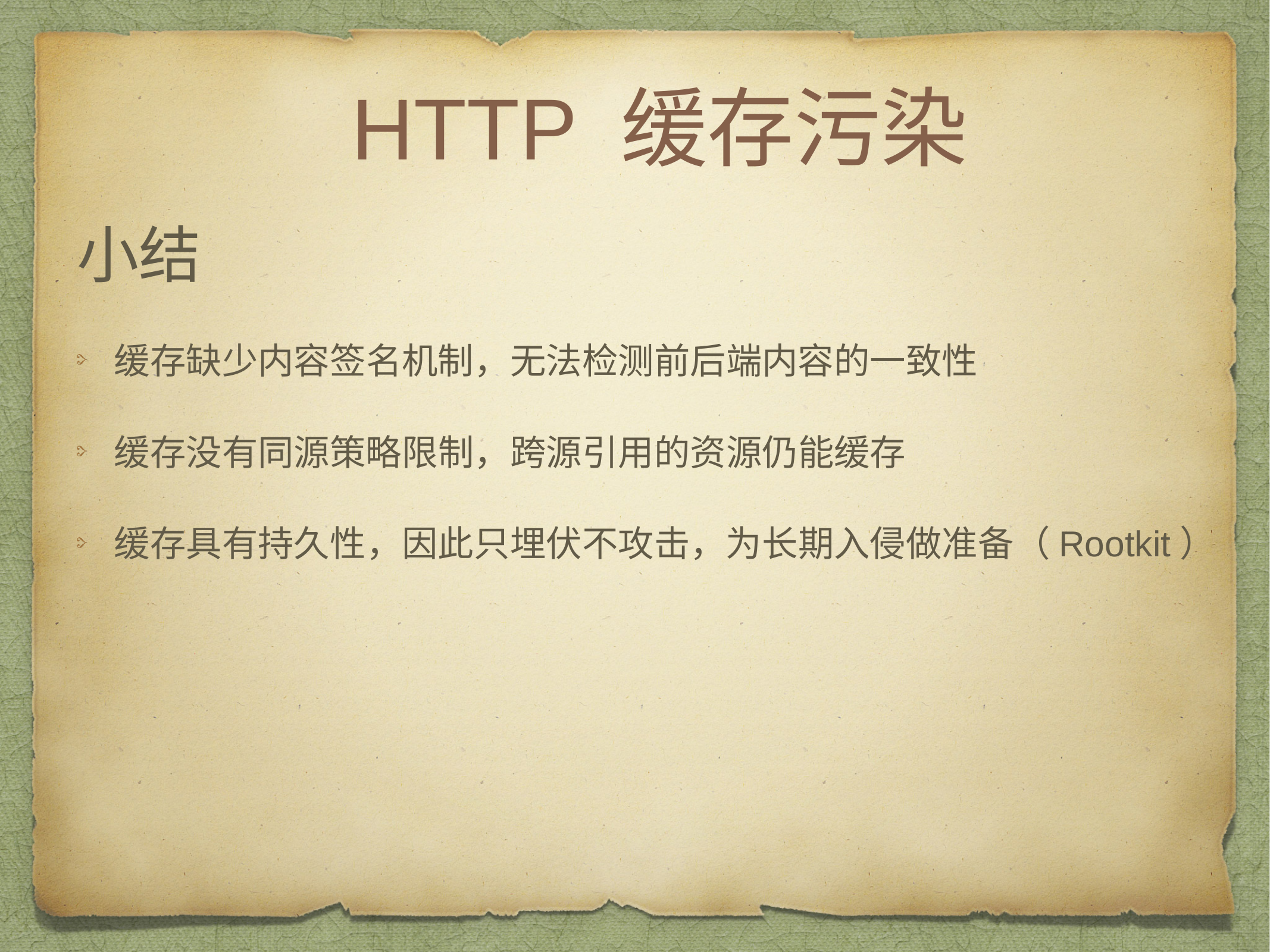

# HTTP 缓存污染
小结
缓存缺少内容签名机制，无法检测前后端内容的一致性
缓存没有同源策略限制，跨源引用的资源仍能缓存
缓存具有持久性，因此只埋伏不攻击，为长期入侵做准备（Rootkit）